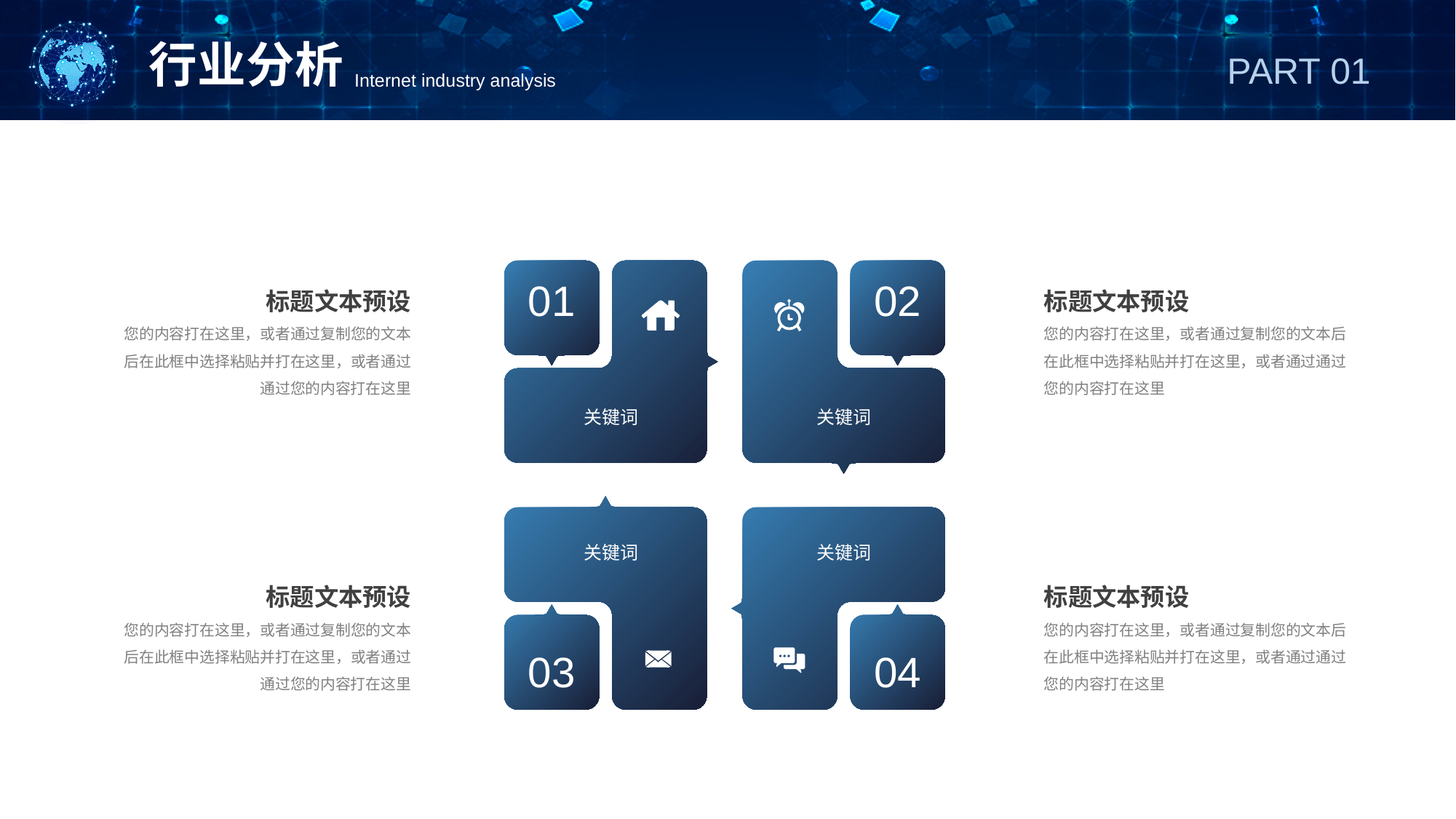

行业分析
Internet industry analysis
PART 01
01

02

关键词
关键词

关键词
关键词
03
04

标题文本预设
您的内容打在这里，或者通过复制您的文本后在此框中选择粘贴并打在这里，或者通过通过您的内容打在这里
标题文本预设
您的内容打在这里，或者通过复制您的文本后在此框中选择粘贴并打在这里，或者通过通过您的内容打在这里
标题文本预设
您的内容打在这里，或者通过复制您的文本后在此框中选择粘贴并打在这里，或者通过通过您的内容打在这里
标题文本预设
您的内容打在这里，或者通过复制您的文本后在此框中选择粘贴并打在这里，或者通过通过您的内容打在这里